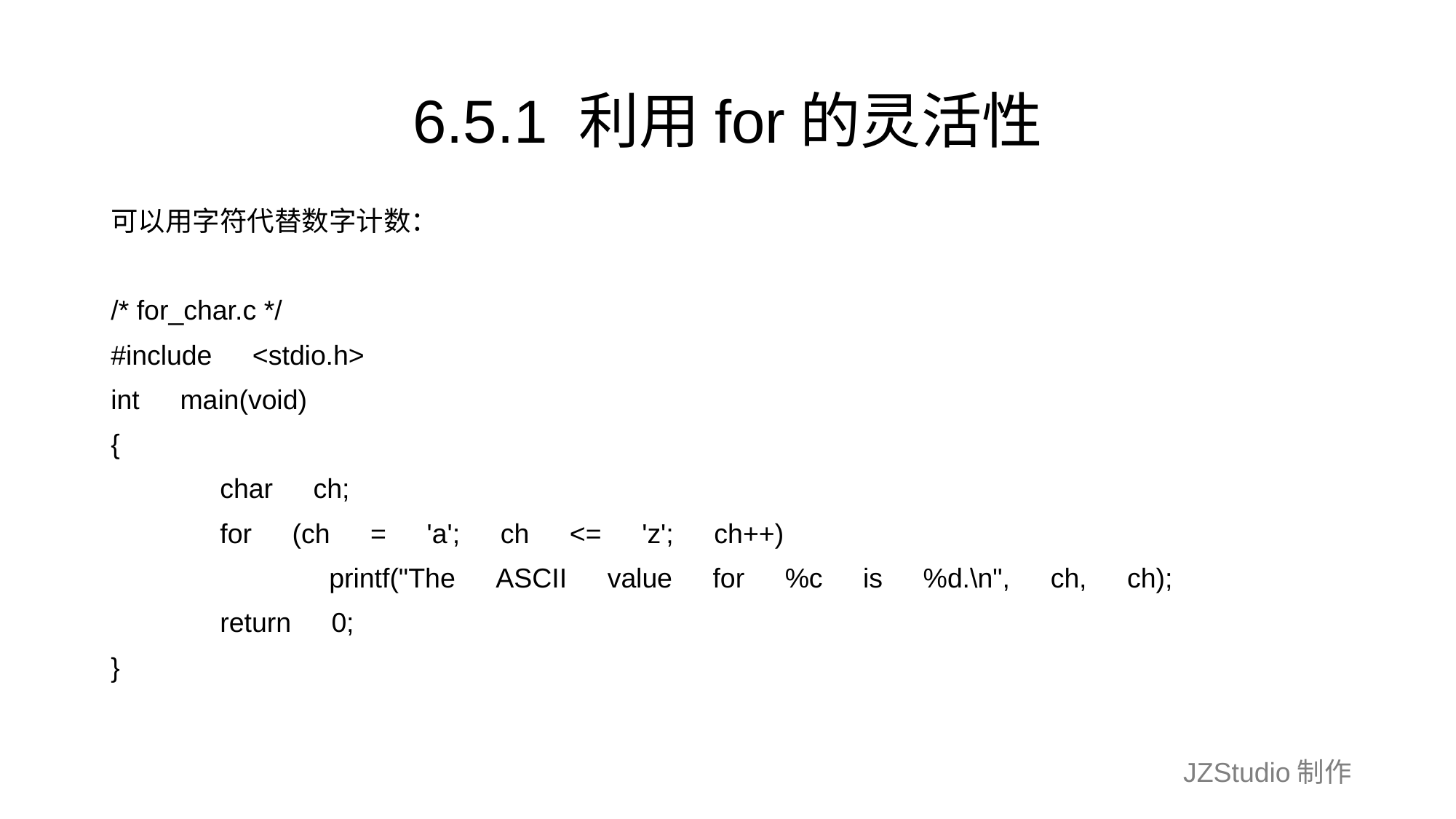

# 6.5.1 利用for的灵活性
可以用字符代替数字计数：

/* for_char.c */
#include　<stdio.h>
int　main(void)
{
	char　ch;
	for　(ch　=　'a';　ch　<=　'z';　ch++)
		printf("The　ASCII　value　for　%c　is　%d.\n",　ch,　ch);
	return　0;
}